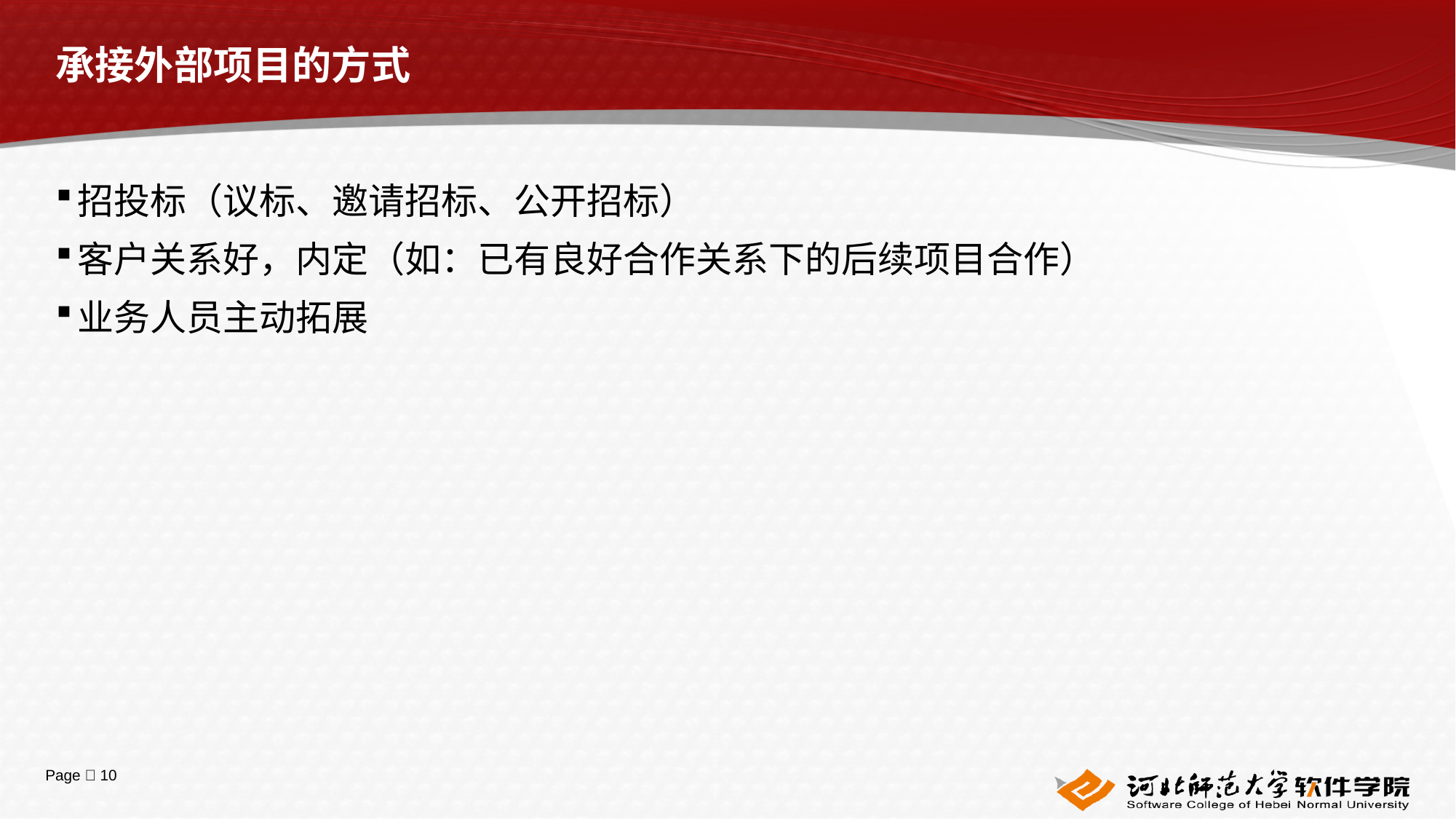

# 承接外部项目的方式
招投标（议标、邀请招标、公开招标）
客户关系好，内定（如：已有良好合作关系下的后续项目合作）
业务人员主动拓展